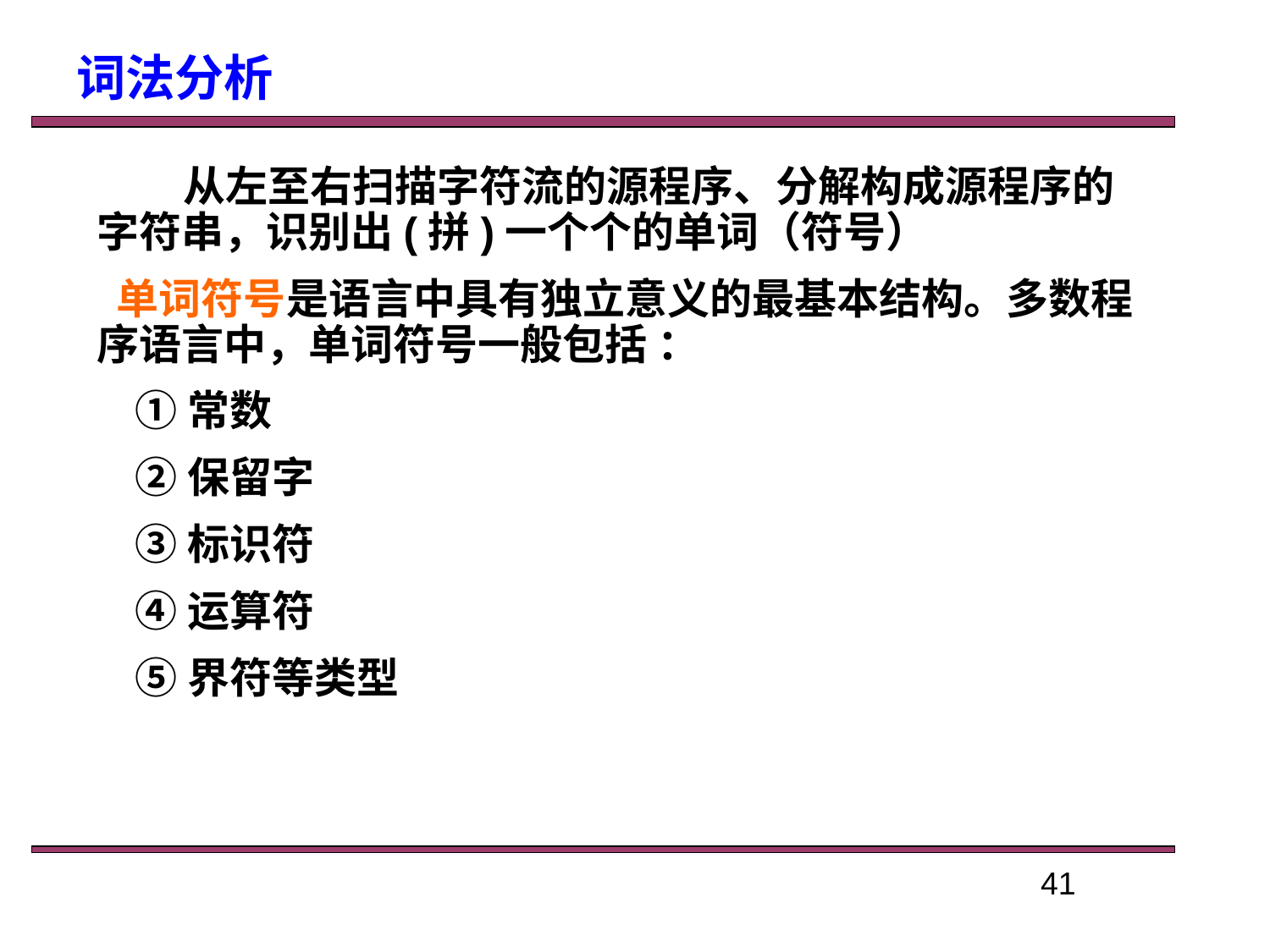

词法分析
        从左至右扫描字符流的源程序、分解构成源程序的字符串，识别出(拼)一个个的单词（符号）
 单词符号是语言中具有独立意义的最基本结构。多数程序语言中，单词符号一般包括 ：
    ①常数
    ②保留字
    ③标识符
    ④运算符
    ⑤界符等类型
41